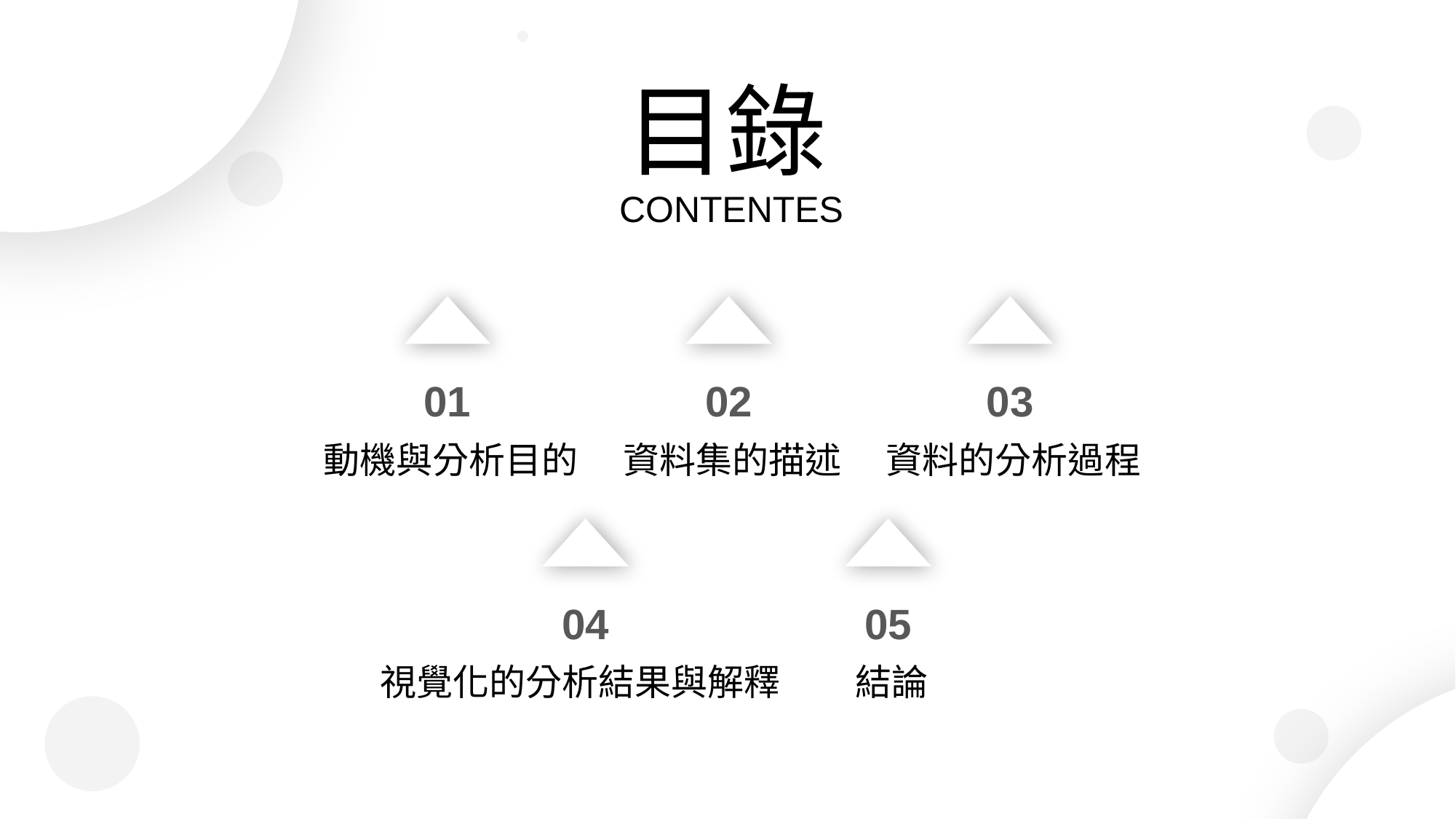

目錄

CONTENTES

01
動機與分析目的

02
03
資料集的描述
資料的分析過程

04
05
視覺化的分析結果與解釋
結論